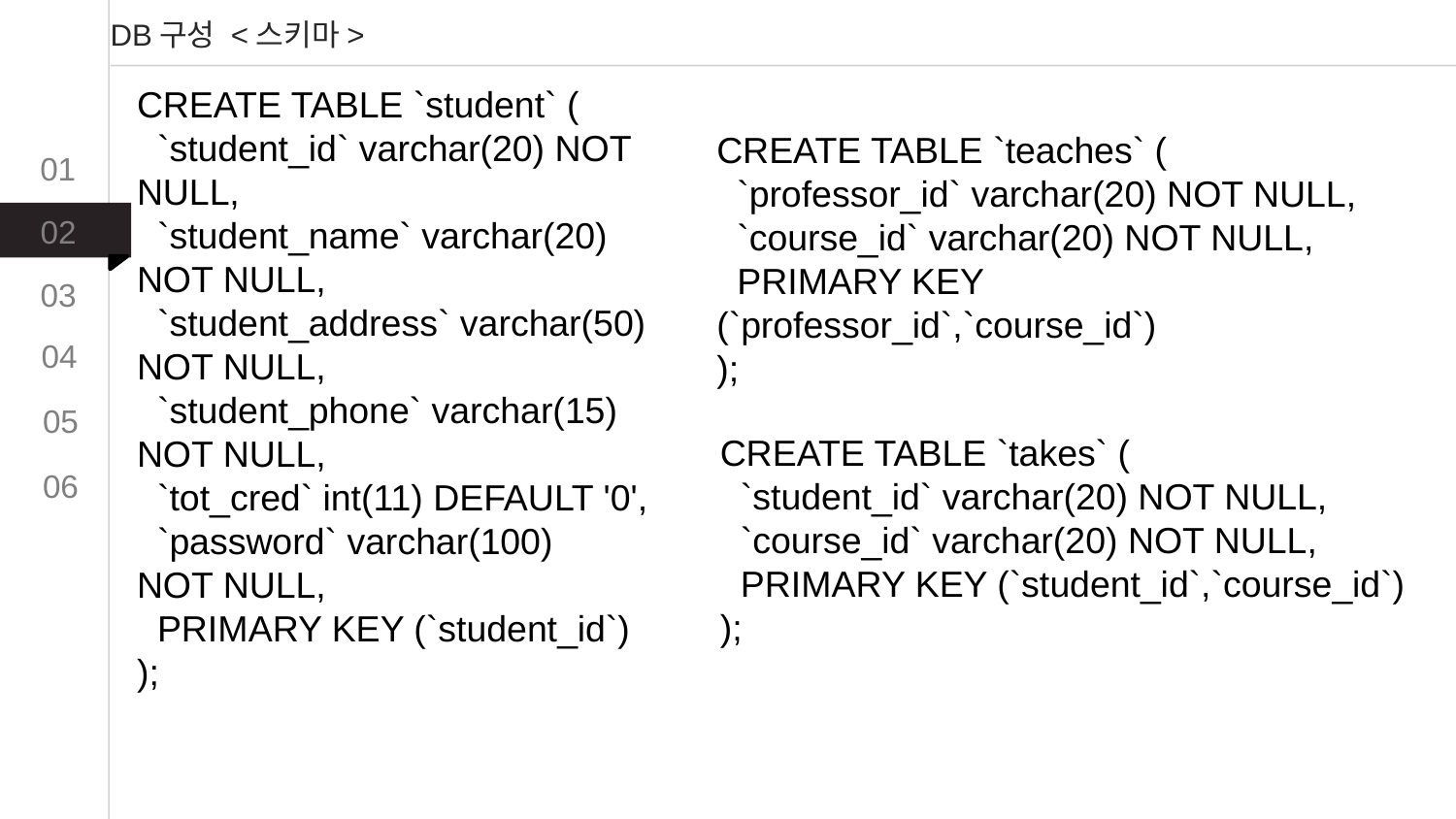

DB구성 <스키마>
CREATE TABLE `student` (
  `student_id` varchar(20) NOT NULL,
  `student_name` varchar(20) NOT NULL,
  `student_address` varchar(50) NOT NULL,
  `student_phone` varchar(15) NOT NULL,
  `tot_cred` int(11) DEFAULT '0',
  `password` varchar(100)
NOT NULL,
  PRIMARY KEY (`student_id`)
);

CREATE TABLE `teaches` (
  `professor_id` varchar(20) NOT NULL,
  `course_id` varchar(20) NOT NULL,
  PRIMARY KEY (`professor_id`,`course_id`)
);
01

02

03
04
05
CREATE TABLE `takes` (
  `student_id` varchar(20) NOT NULL,
  `course_id` varchar(20) NOT NULL,
  PRIMARY KEY (`student_id`,`course_id`)
);
06